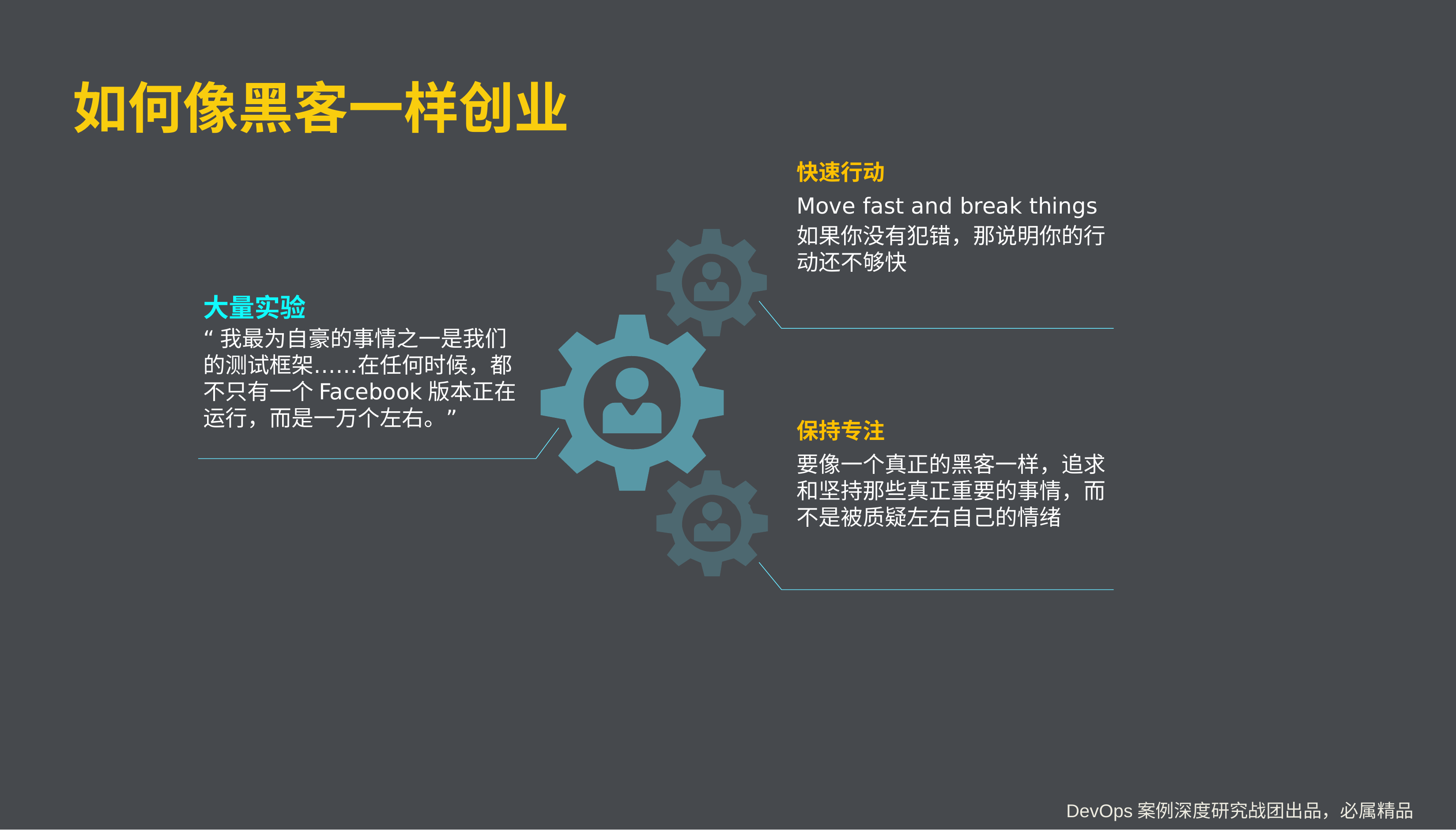

# 如何像黑客一样创业
快速行动
Move fast and break things
如果你没有犯错，那说明你的行动还不够快

大量实验

“我最为自豪的事情之一是我们的测试框架……在任何时候，都不只有一个Facebook版本正在运行，而是一万个左右。”
保持专注

要像一个真正的黑客一样，追求和坚持那些真正重要的事情，而不是被质疑左右自己的情绪